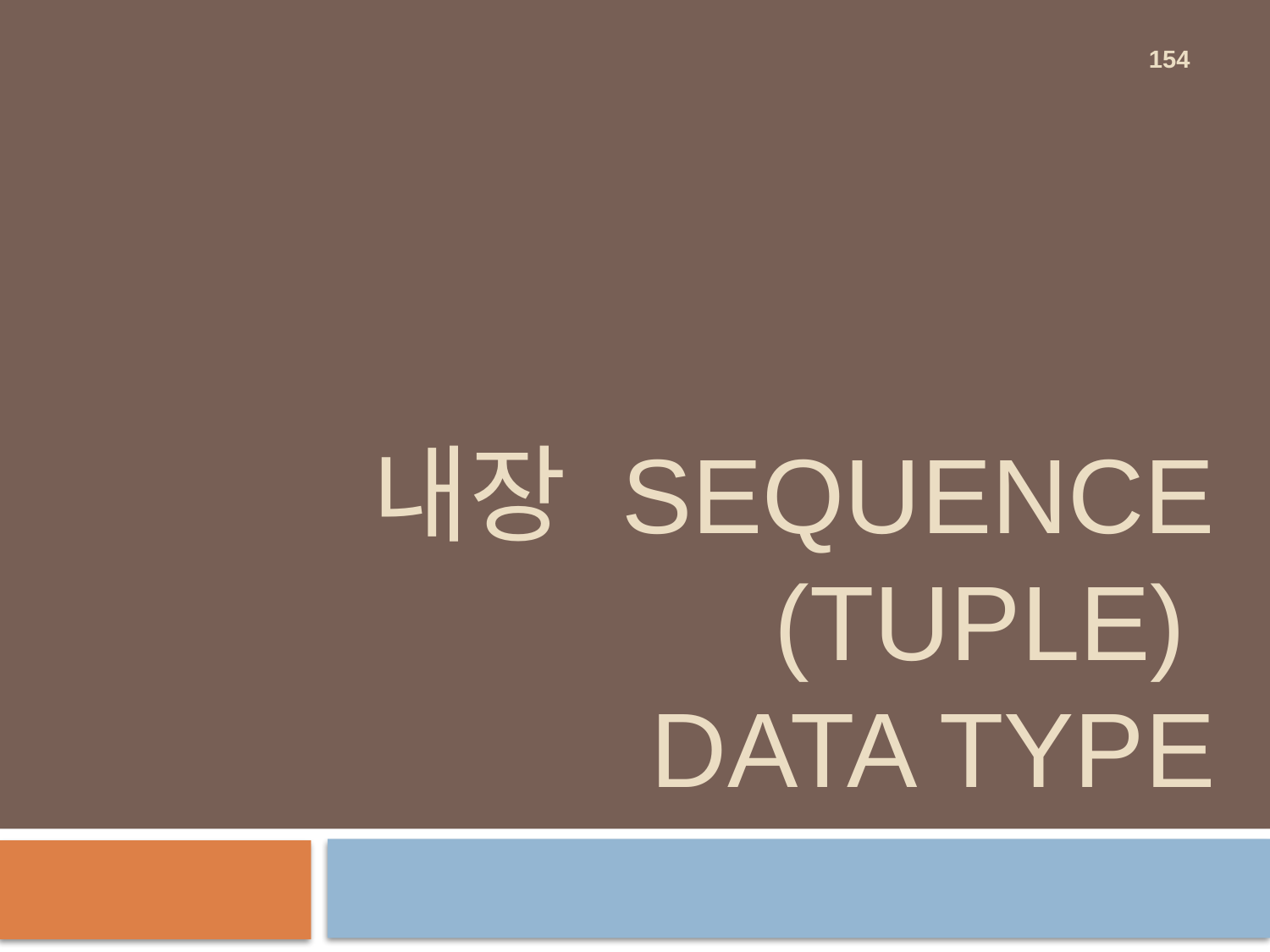

154
# 내장 sequence (tuple) data type